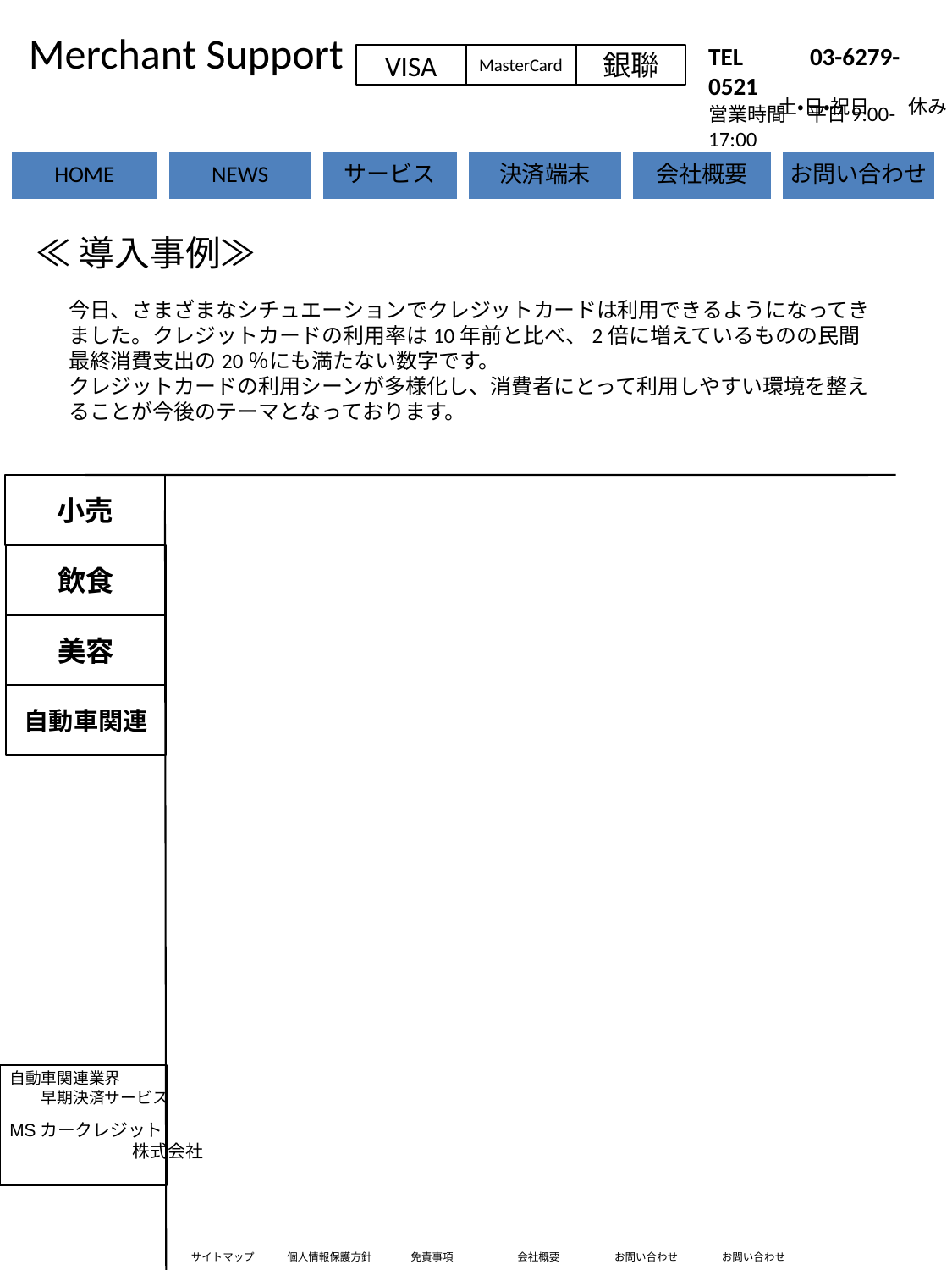

Merchant Support
導入事例
TEL 　　03-6279-0521
営業時間　平日9:00-17:00

VISA
MasterCard
銀聯
土・日・祝日　　休み
HOME
NEWS
サービス
決済端末
会社概要
お問い合わせ
≪導入事例≫
今日、さまざまなシチュエーションでクレジットカードは利用できるようになってきました。クレジットカードの利用率は10年前と比べ、2倍に増えているものの民間最終消費支出の20％にも満たない数字です。
クレジットカードの利用シーンが多様化し、消費者にとって利用しやすい環境を整えることが今後のテーマとなっております。
小売
飲食
美容
自動車関連
自動車関連業界
　　早期決済サービス

MSカークレジット
　　　　　　　株式会社
サイトマップ
個人情報保護方針
免責事項
会社概要
お問い合わせ
お問い合わせ